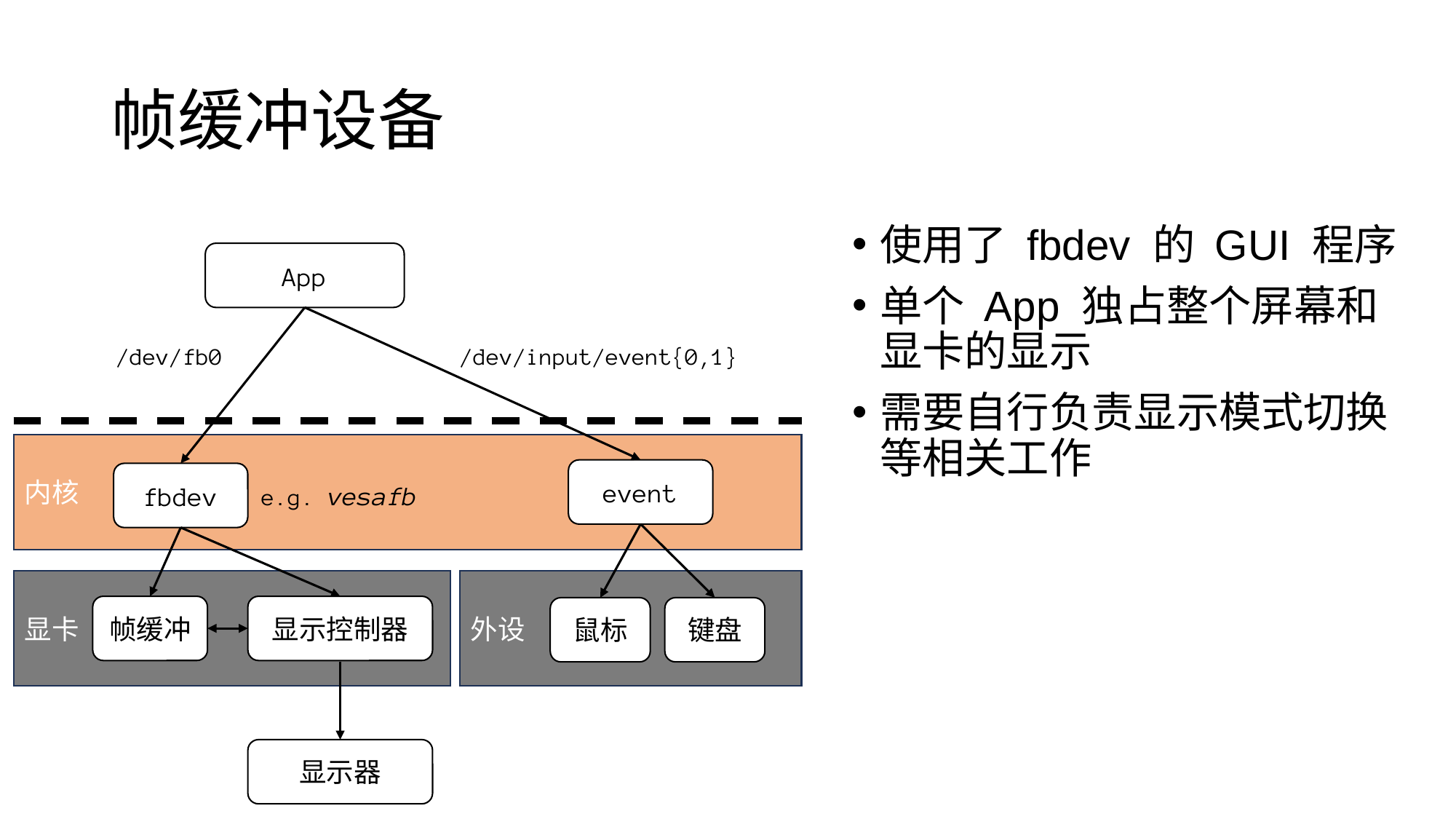

# 帧缓冲设备
使用了 fbdev 的 GUI 程序
单个 App 独占整个屏幕和显卡的显示
需要自行负责显示模式切换等相关工作
App
/dev/fb0
/dev/input/event{0,1}
内核
event
fbdev
e.g. vesafb
显卡
外设
显示控制器
帧缓冲
鼠标
键盘
显示器